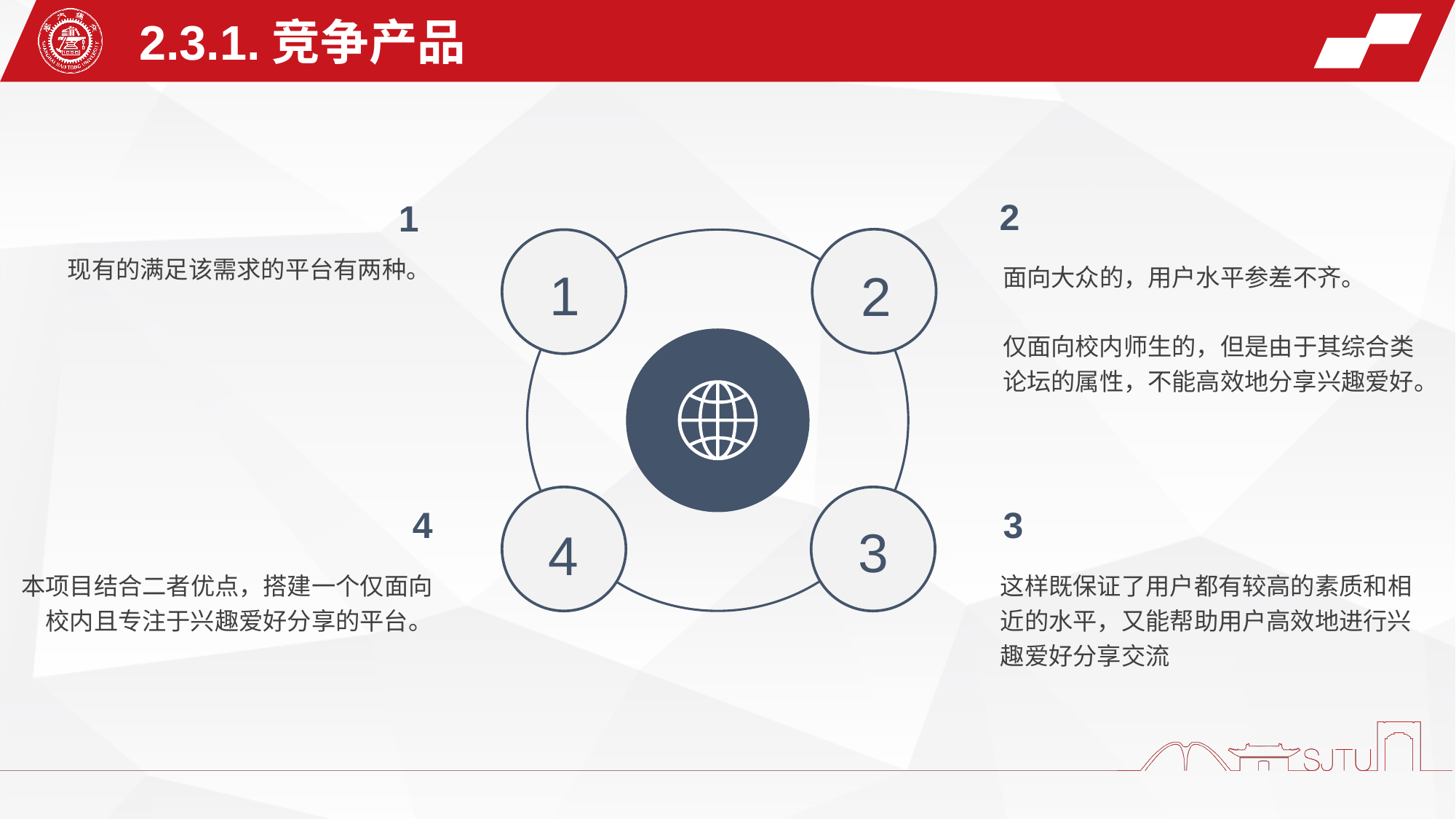

2.3.1.竞争产品
2
1

1
2

3
4
现有的满足该需求的平台有两种。
面向大众的，用户水平参差不齐。

仅面向校内师生的，但是由于其综合类论坛的属性，不能高效地分享兴趣爱好。
3
4
本项目结合二者优点，搭建一个仅面向校内且专注于兴趣爱好分享的平台。
这样既保证了用户都有较高的素质和相近的水平，又能帮助用户高效地进行兴趣爱好分享交流